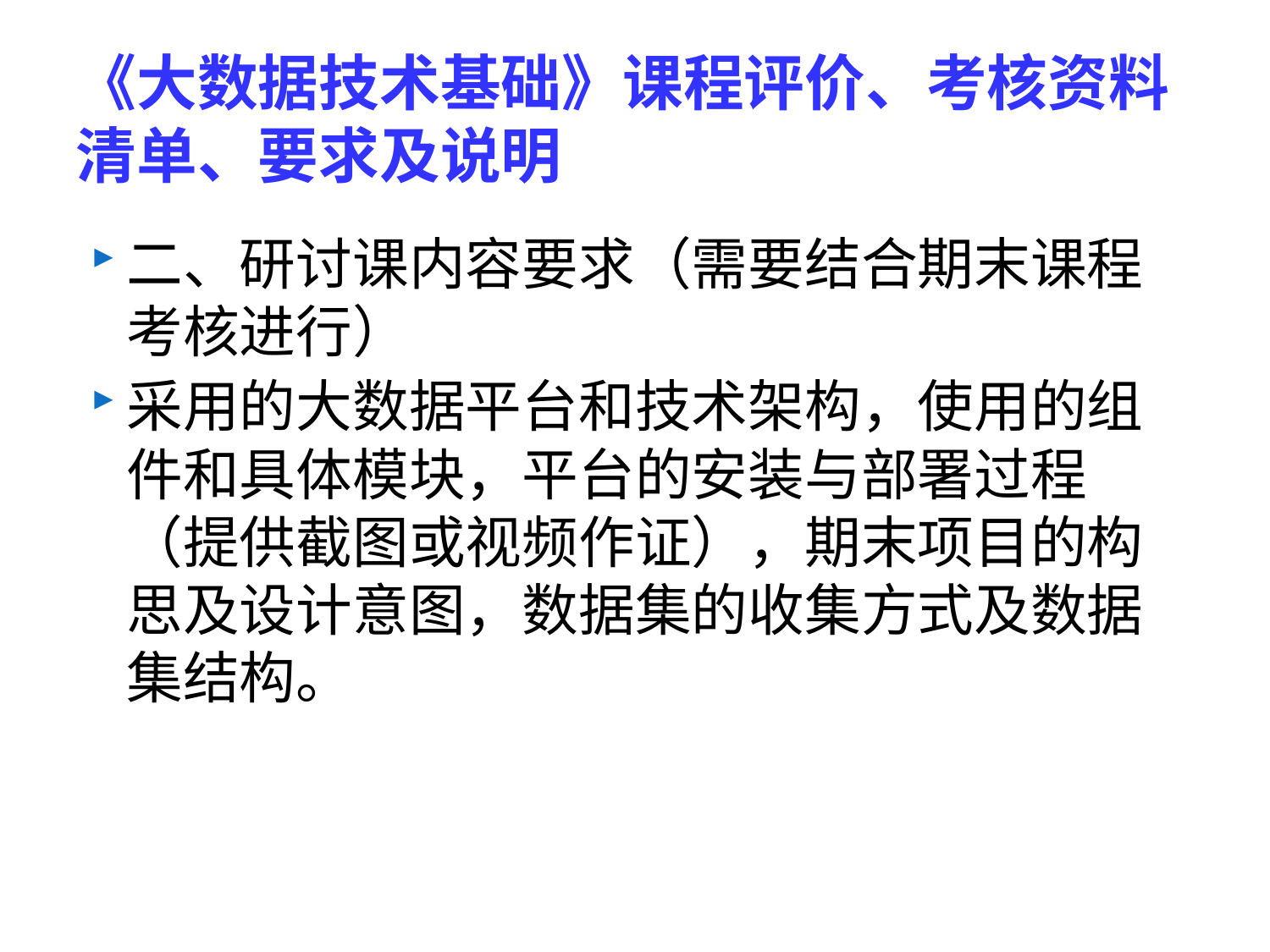

# 《大数据技术基础》课程评价、考核资料清单、要求及说明
二、研讨课内容要求（需要结合期末课程考核进行）
采用的大数据平台和技术架构，使用的组件和具体模块，平台的安装与部署过程（提供截图或视频作证），期末项目的构思及设计意图，数据集的收集方式及数据集结构。